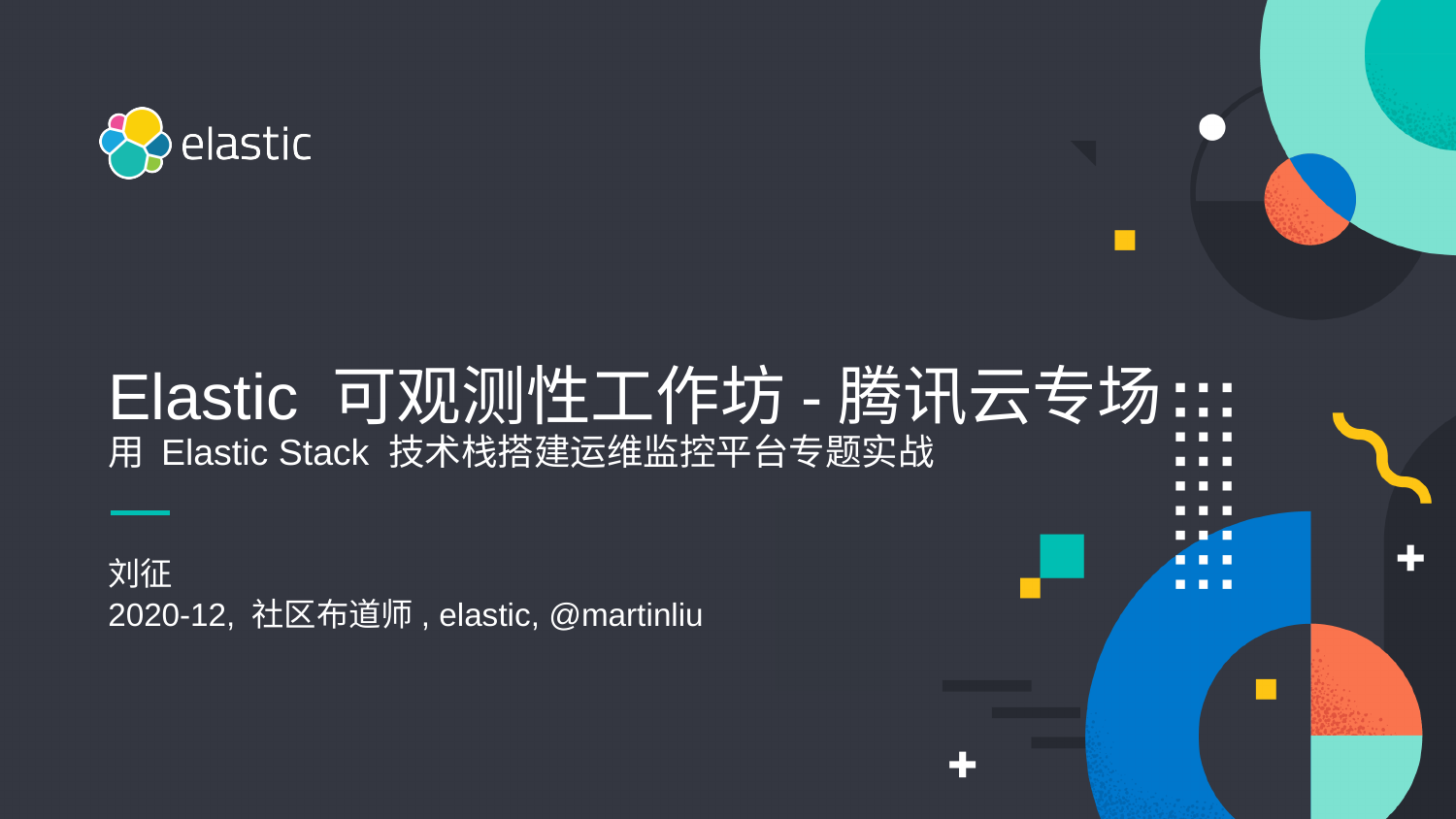

Elastic 可观测性工作坊-腾讯云专场
用 Elastic Stack 技术栈搭建运维监控平台专题实战
刘征
2020-12, 社区布道师, elastic, @martinliu